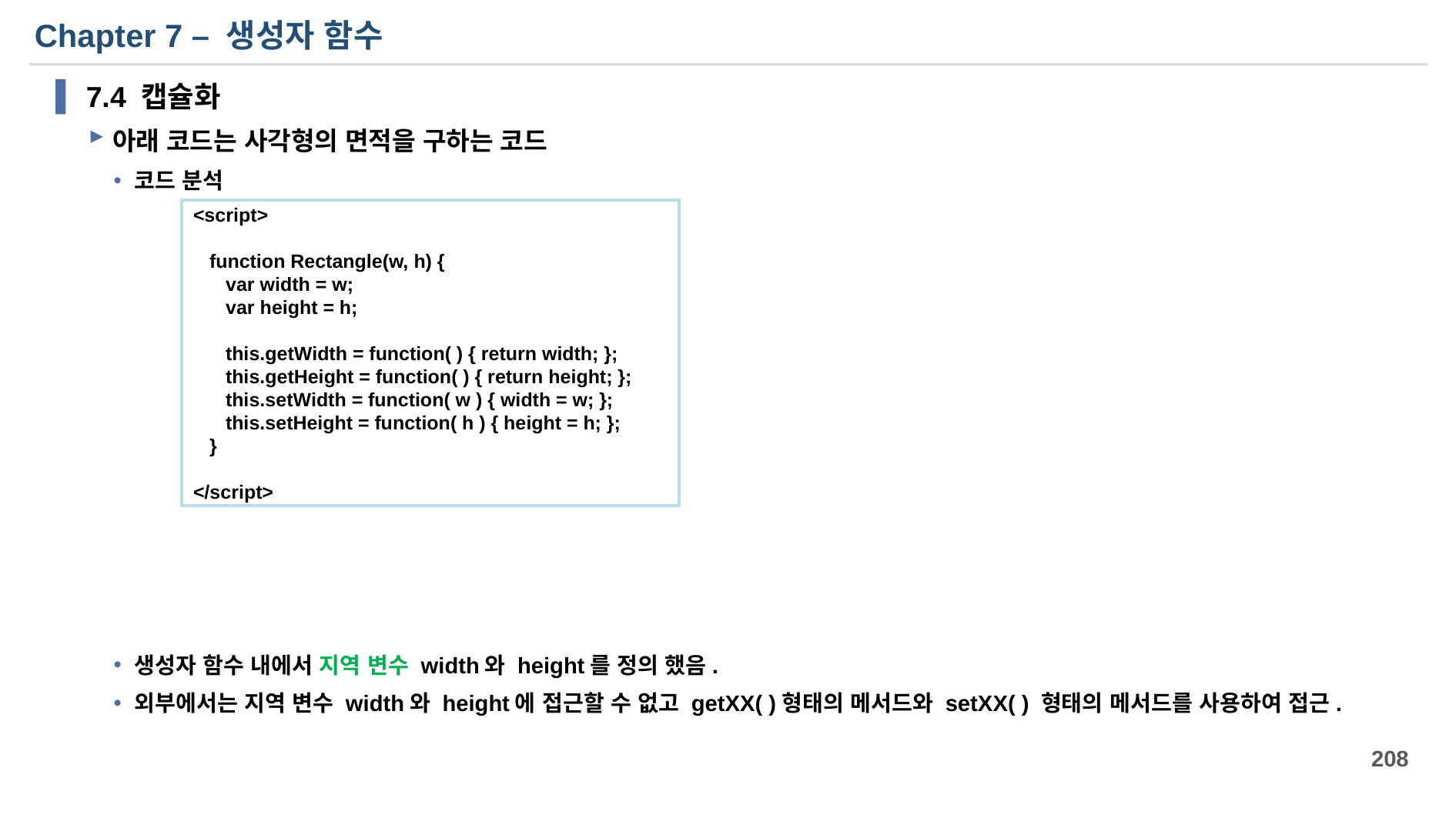

# Chapter 7 – 생성자 함수
7.4 캡슐화
아래 코드는 사각형의 면적을 구하는 코드
코드 분석

생성자 함수 내에서 지역 변수 width와 height를 정의 했음.
외부에서는 지역 변수 width와 height에 접근할 수 없고 getXX( )형태의 메서드와 setXX( ) 형태의 메서드를 사용하여 접근.

<script>

   function Rectangle(w, h) {
      var width = w;
      var height = h;

      this.getWidth = function( ) { return width; };
      this.getHeight = function( ) { return height; };
      this.setWidth = function( w ) { width = w; };
      this.setHeight = function( h ) { height = h; };
   }

</script>
208